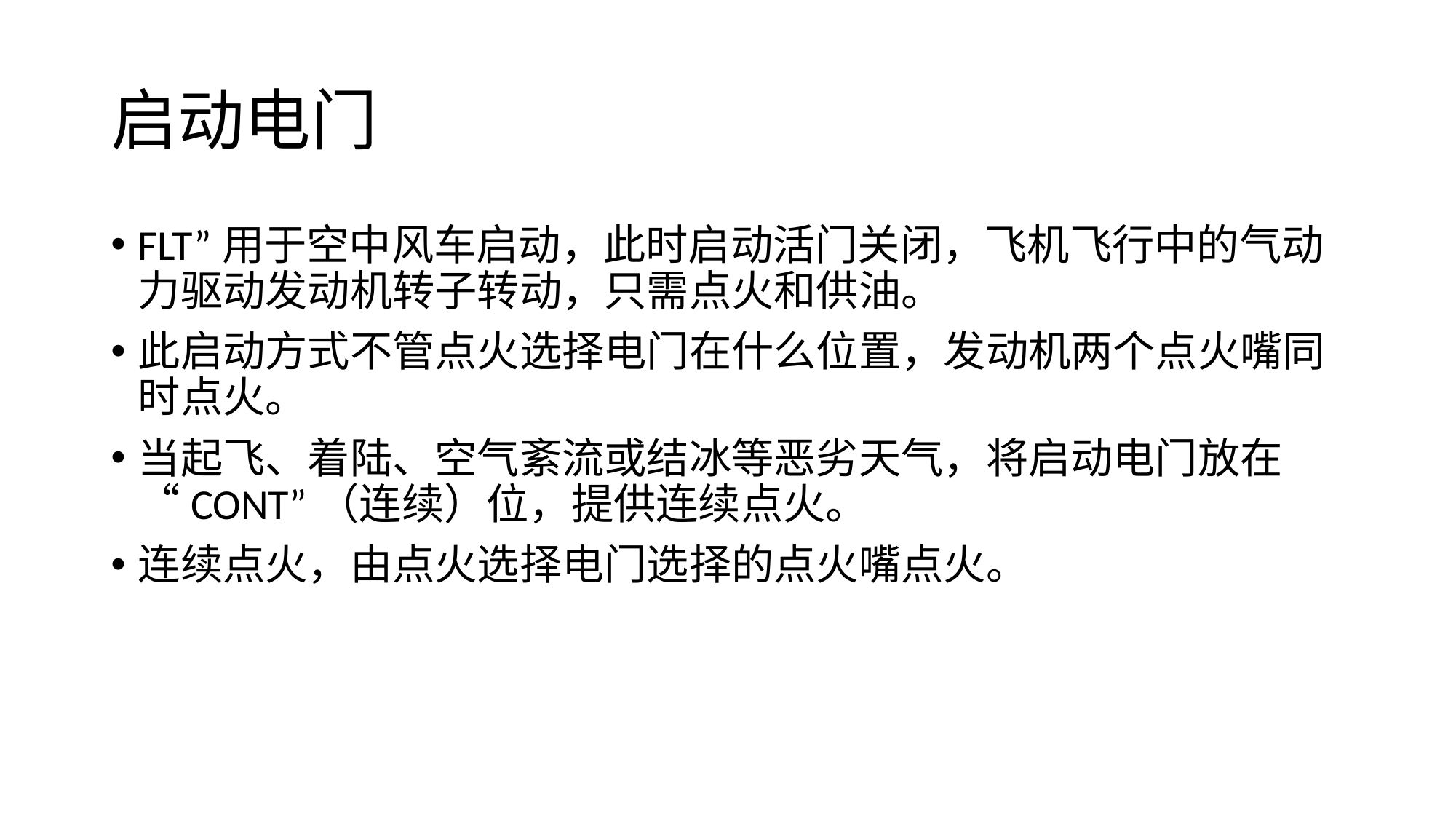

# 启动电门
FLT”用于空中风车启动，此时启动活门关闭，飞机飞行中的气动力驱动发动机转子转动，只需点火和供油。
此启动方式不管点火选择电门在什么位置，发动机两个点火嘴同时点火。
当起飞、着陆、空气紊流或结冰等恶劣天气，将启动电门放在“CONT”（连续）位，提供连续点火。
连续点火，由点火选择电门选择的点火嘴点火。